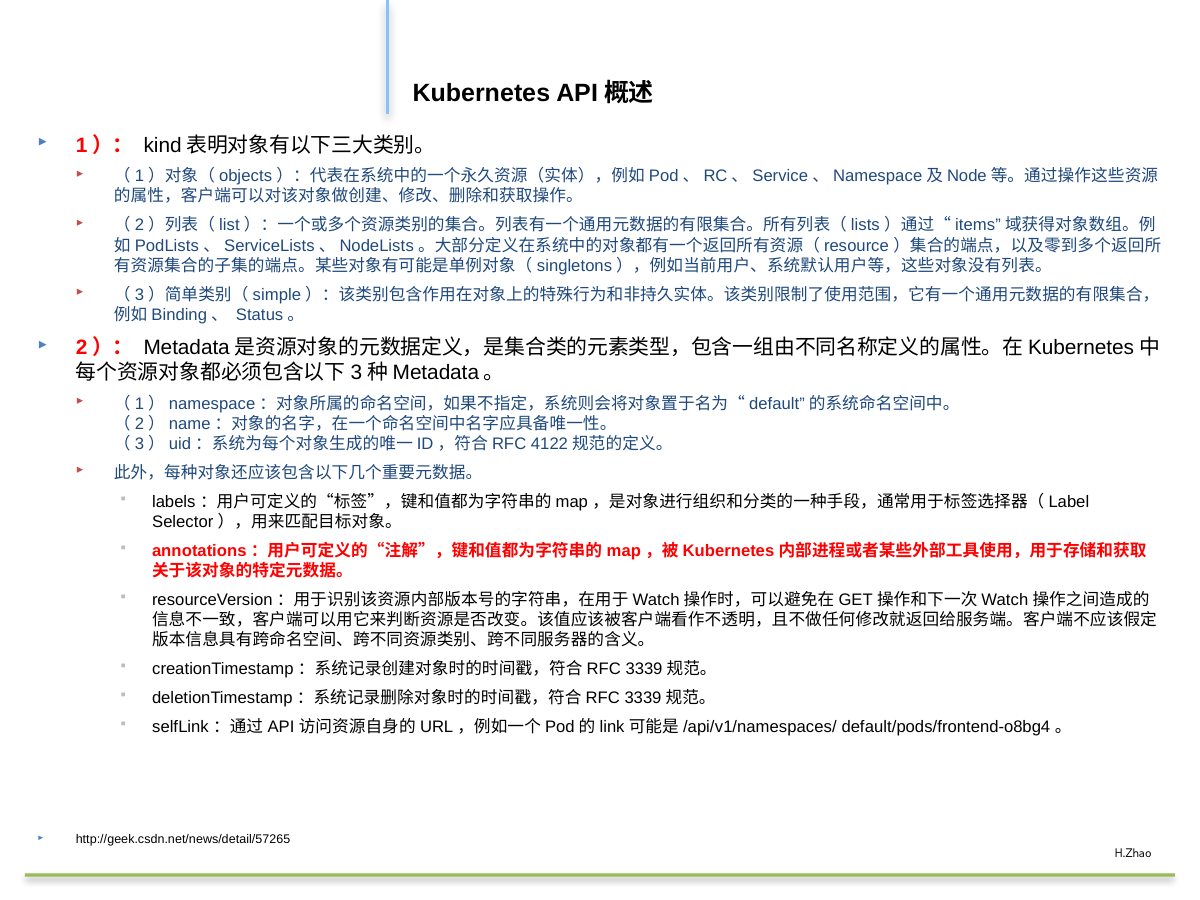

#
Kubernetes API概述
1）： kind表明对象有以下三大类别。
（1）对象（objects）：代表在系统中的一个永久资源（实体），例如Pod、RC、Service、Namespace及Node等。通过操作这些资源的属性，客户端可以对该对象做创建、修改、删除和获取操作。
（2）列表（list）：一个或多个资源类别的集合。列表有一个通用元数据的有限集合。所有列表（lists）通过“items”域获得对象数组。例如PodLists、ServiceLists、NodeLists。大部分定义在系统中的对象都有一个返回所有资源（resource）集合的端点，以及零到多个返回所有资源集合的子集的端点。某些对象有可能是单例对象（singletons），例如当前用户、系统默认用户等，这些对象没有列表。
（3）简单类别（simple）：该类别包含作用在对象上的特殊行为和非持久实体。该类别限制了使用范围，它有一个通用元数据的有限集合，例如Binding、 Status。
2）： Metadata是资源对象的元数据定义，是集合类的元素类型，包含一组由不同名称定义的属性。在Kubernetes中每个资源对象都必须包含以下3种Metadata。
（1）namespace：对象所属的命名空间，如果不指定，系统则会将对象置于名为“default”的系统命名空间中。 
（2）name：对象的名字，在一个命名空间中名字应具备唯一性。 
（3）uid：系统为每个对象生成的唯一ID，符合RFC 4122规范的定义。
此外，每种对象还应该包含以下几个重要元数据。
labels：用户可定义的“标签”，键和值都为字符串的map，是对象进行组织和分类的一种手段，通常用于标签选择器（Label Selector），用来匹配目标对象。
annotations：用户可定义的“注解”，键和值都为字符串的map，被Kubernetes内部进程或者某些外部工具使用，用于存储和获取关于该对象的特定元数据。
resourceVersion：用于识别该资源内部版本号的字符串，在用于Watch操作时，可以避免在GET操作和下一次Watch操作之间造成的信息不一致，客户端可以用它来判断资源是否改变。该值应该被客户端看作不透明，且不做任何修改就返回给服务端。客户端不应该假定版本信息具有跨命名空间、跨不同资源类别、跨不同服务器的含义。
creationTimestamp：系统记录创建对象时的时间戳，符合RFC 3339规范。
deletionTimestamp：系统记录删除对象时的时间戳，符合RFC 3339规范。
selfLink：通过API访问资源自身的URL，例如一个Pod的link可能是/api/v1/namespaces/ default/pods/frontend-o8bg4。

http://geek.csdn.net/news/detail/57265